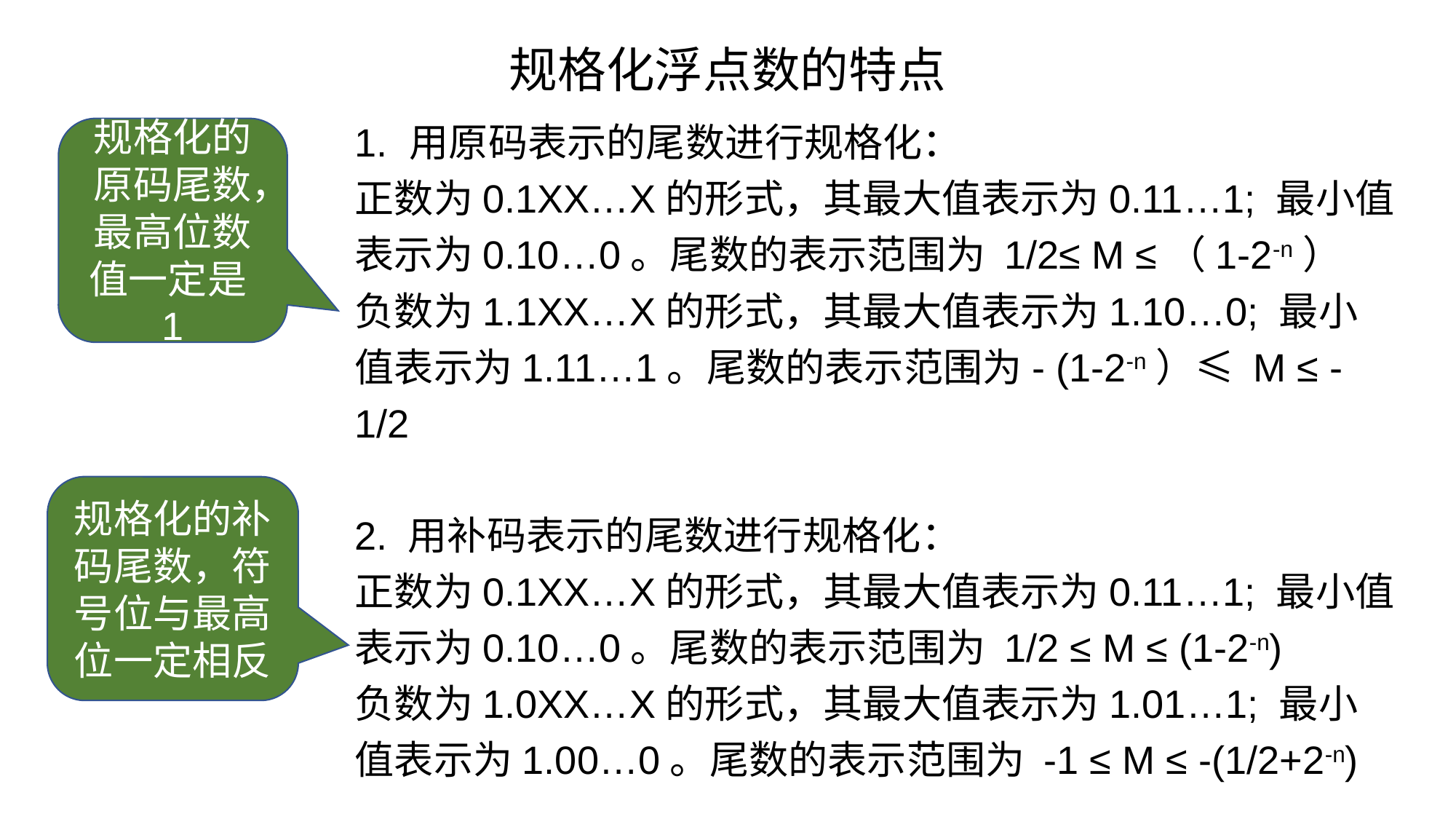

规格化浮点数的特点
用原码表示的尾数进行规格化：
正数为0.1XX…X的形式，其最大值表示为0.11…1; 最小值表示为0.10…0。尾数的表示范围为 1/2≤ M ≤（1-2-n）
负数为1.1XX…X的形式，其最大值表示为1.10…0; 最小值表示为1.11…1。尾数的表示范围为- (1-2-n）≤ M ≤ -1/2

2. 用补码表示的尾数进行规格化：
正数为0.1XX…X的形式，其最大值表示为0.11…1; 最小值表示为0.10…0。尾数的表示范围为 1/2 ≤ M ≤ (1-2-n)
负数为1.0XX…X的形式，其最大值表示为1.01…1; 最小值表示为1.00…0。尾数的表示范围为 -1 ≤ M ≤ -(1/2+2-n)
规格化的原码尾数，最高位数值一定是1
规格化的补码尾数，符号位与最高位一定相反